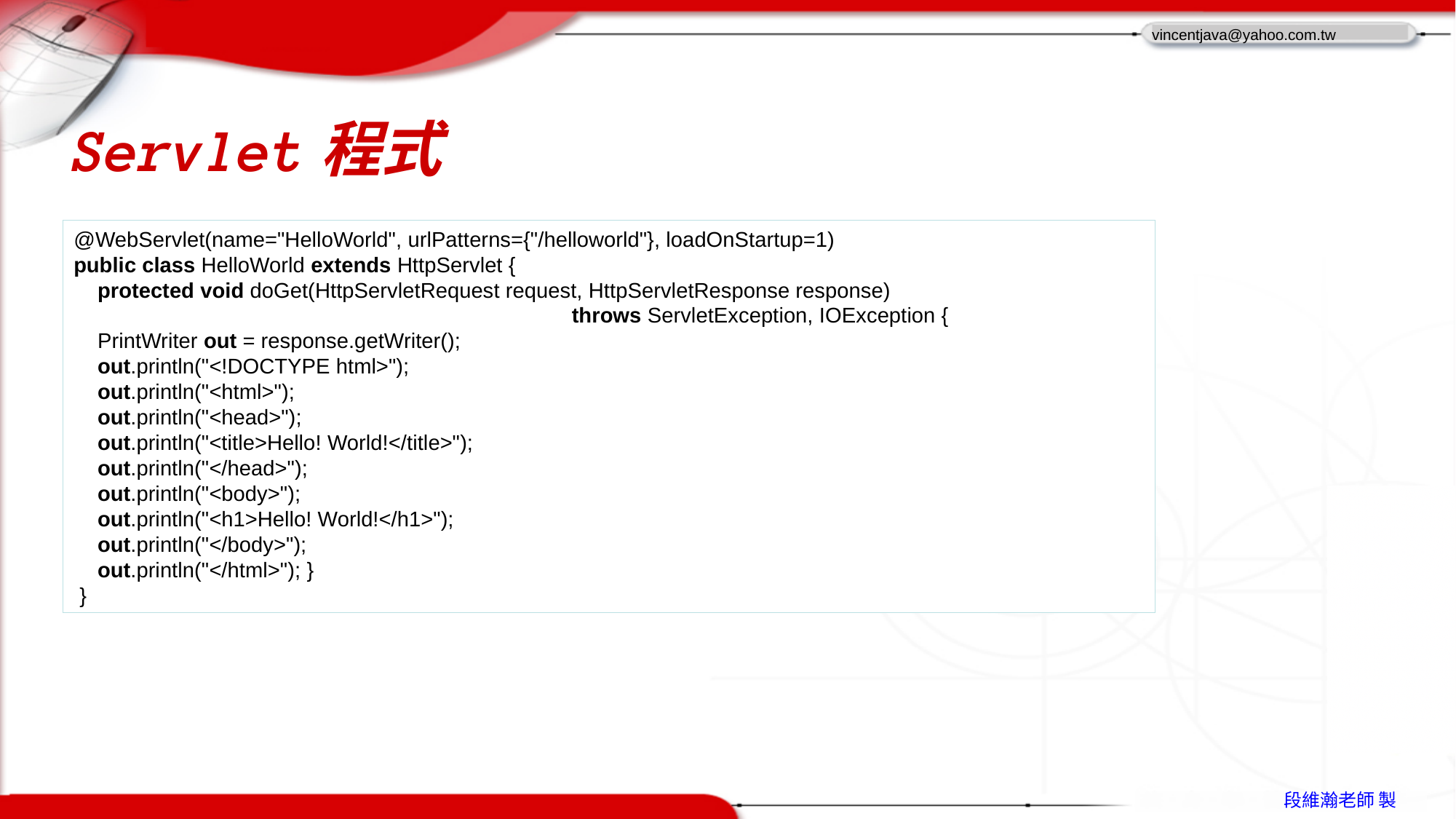

# Servlet程式
@WebServlet(name="HelloWorld", urlPatterns={"/helloworld"}, loadOnStartup=1)
public class HelloWorld extends HttpServlet {
    protected void doGet(HttpServletRequest request, HttpServletResponse response)
                                                                                   throws ServletException, IOException {
    PrintWriter out = response.getWriter();
    out.println("<!DOCTYPE html>");
    out.println("<html>");
    out.println("<head>");
    out.println("<title>Hello! World!</title>");
    out.println("</head>");
    out.println("<body>");
    out.println("<h1>Hello! World!</h1>");
    out.println("</body>");
    out.println("</html>"); }
 }